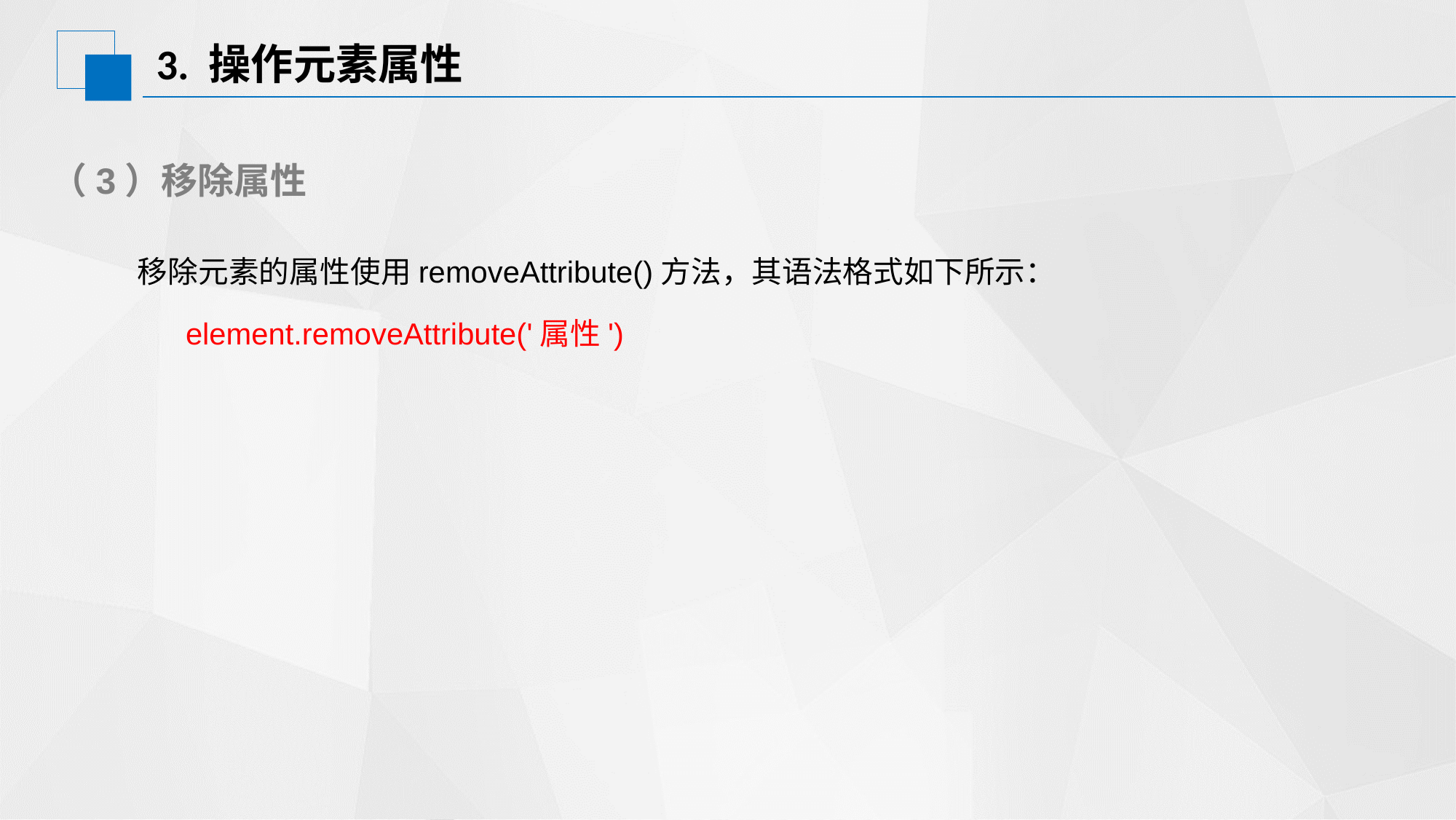

# 3. 操作元素属性
（3）移除属性
        移除元素的属性使用removeAttribute()方法，其语法格式如下所示：
	element.removeAttribute('属性')